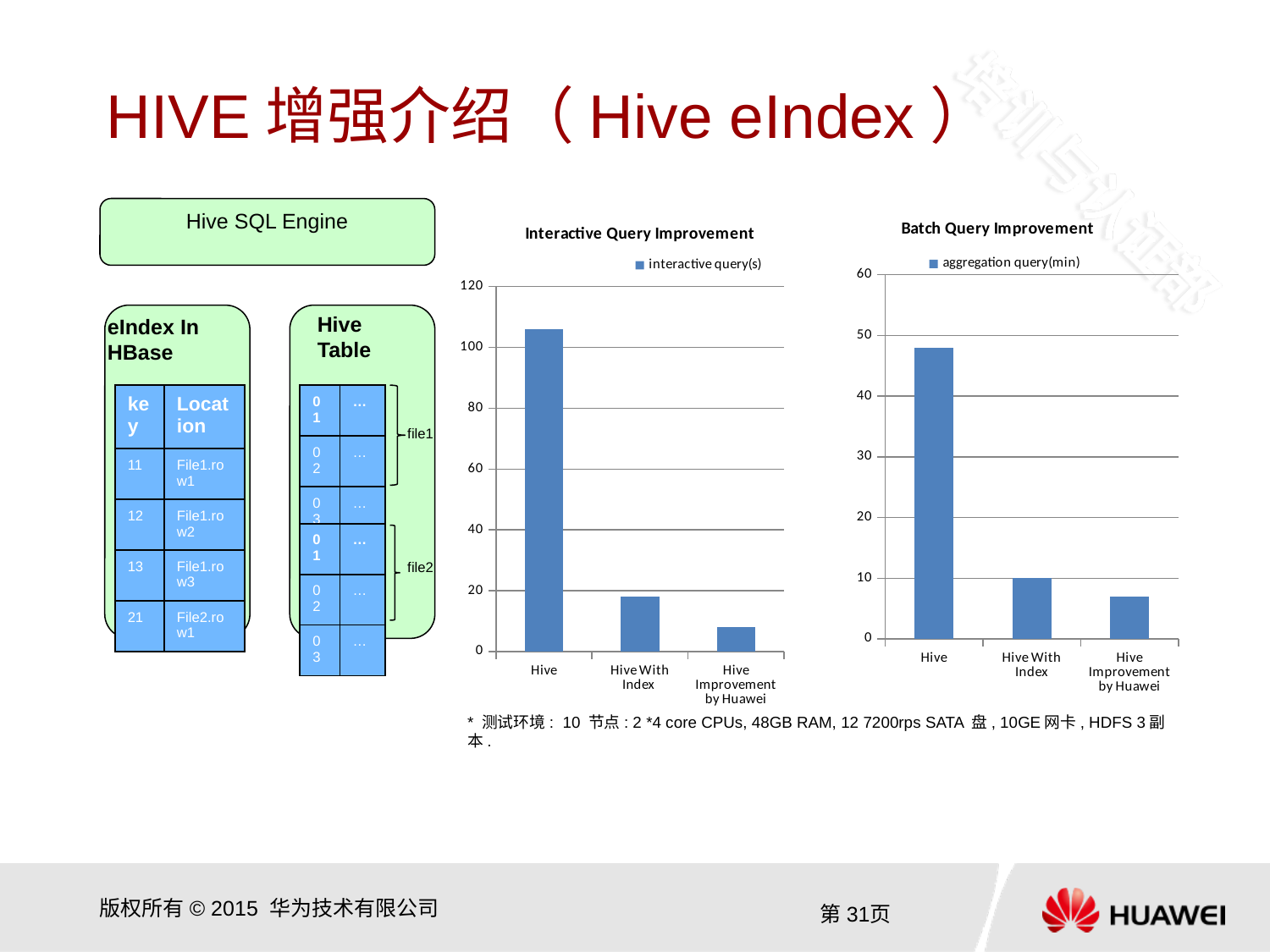

# HIVE增强介绍（Hive eIndex）

### Chart: Batch Query Improvement

| Category | aggregation query(min) |
|---|---|
| Hive | 48.0 |
| Hive With Index | 10.0 |
| Hive Improvement by Huawei | 7.0 |

### Chart: Interactive Query Improvement

| Category | interactive query(s) |
|---|---|
| Hive | 106.0 |
| Hive With Index  | 18.0 |
| Hive Improvement by Huawei | 8.0 |
Hive SQL Engine

Hive Table
eIndex In HBase
| key | Location |
| --- | --- |
| 11 | File1.row1 |
| 12 | File1.row2 |
| 13 | File1.row3 |
| 21 | File2.row1 |
| 01 | … |
| --- | --- |
| 02 | … |
| 03 | … |

file1
| 01 | … |
| --- | --- |
| 02 | … |
| 03 | … |

file2
* 测试环境:  10 节点: 2 *4 core CPUs, 48GB RAM, 12 7200rps SATA 盘, 10GE网卡, HDFS 3副本.